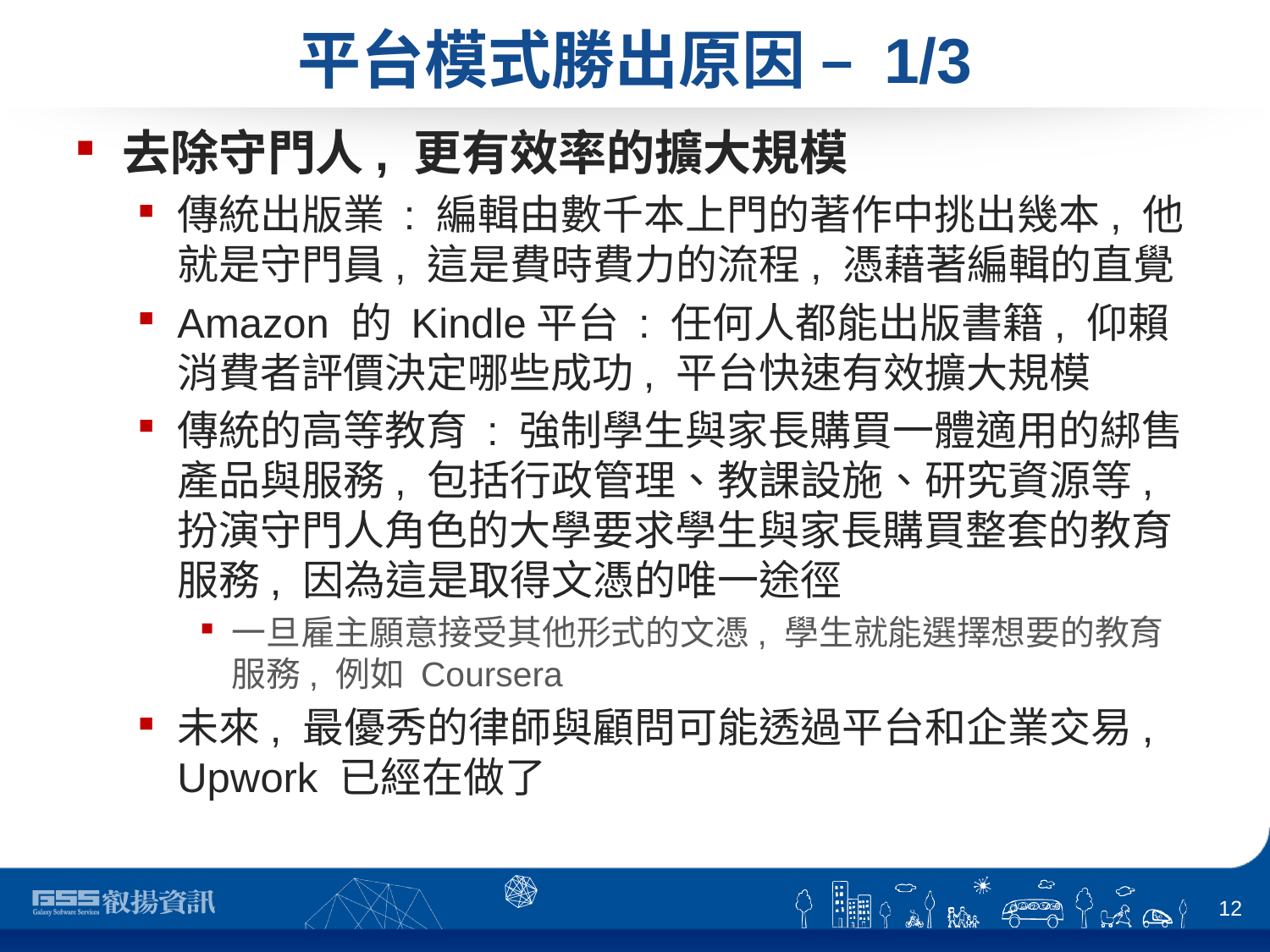

# 平台模式勝出原因 – 1/3
去除守門人, 更有效率的擴大規模
傳統出版業 : 編輯由數千本上門的著作中挑出幾本, 他就是守門員, 這是費時費力的流程, 憑藉著編輯的直覺
Amazon 的 Kindle平台 : 任何人都能出版書籍, 仰賴消費者評價決定哪些成功, 平台快速有效擴大規模
傳統的高等教育 : 強制學生與家長購買一體適用的綁售產品與服務, 包括行政管理、教課設施、研究資源等, 扮演守門人角色的大學要求學生與家長購買整套的教育服務, 因為這是取得文憑的唯一途徑
一旦雇主願意接受其他形式的文憑, 學生就能選擇想要的教育服務, 例如 Coursera
未來, 最優秀的律師與顧問可能透過平台和企業交易, Upwork 已經在做了
12